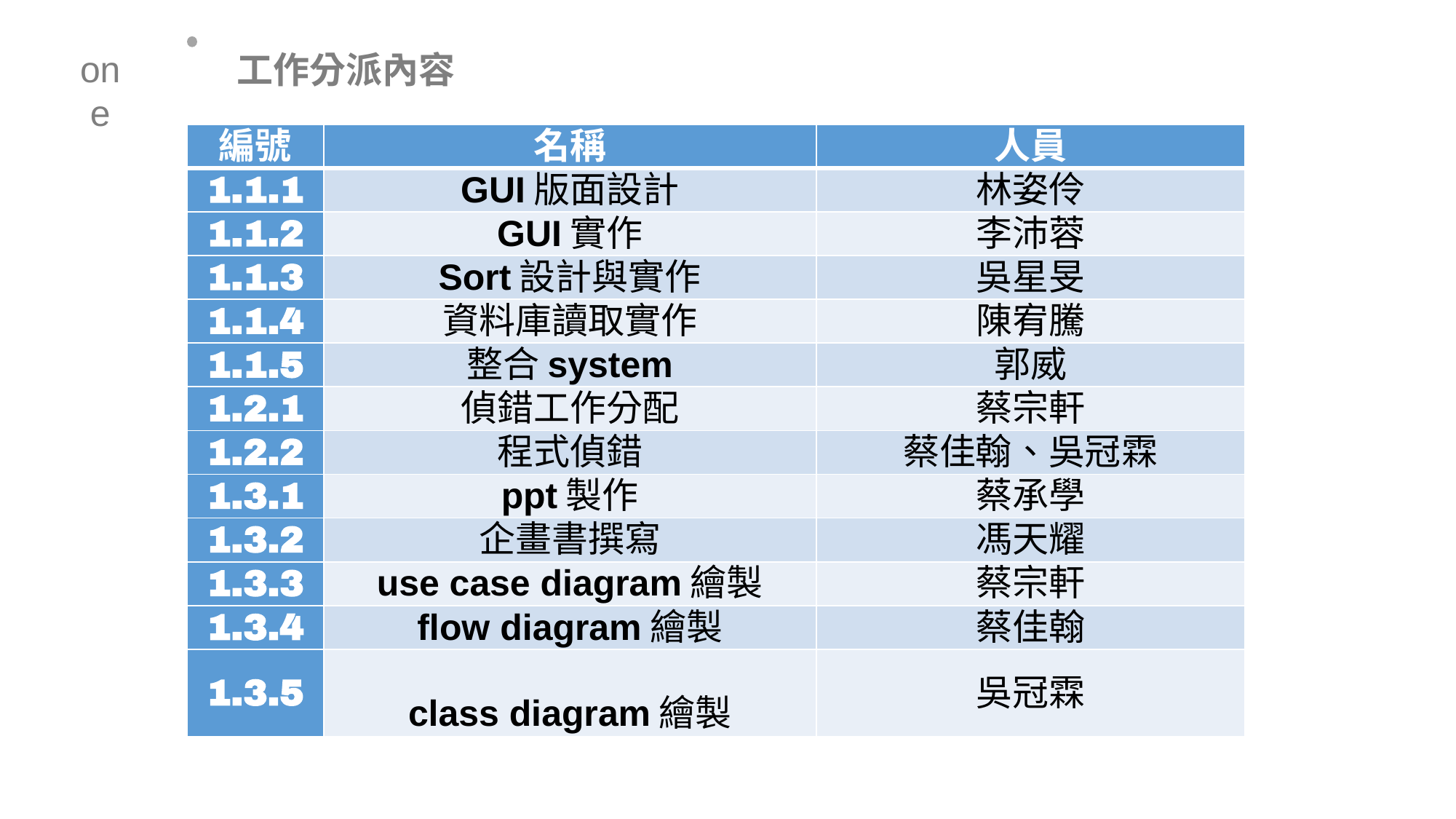

工作分派內容

one
| 編號 | 名稱 | 人員 |
| --- | --- | --- |
| 1.1.1 | GUI版面設計 | 林姿伶 |
| 1.1.2 | GUI實作 | 李沛蓉 |
| 1.1.3 | Sort設計與實作 | 吳星旻 |
| 1.1.4 | 資料庫讀取實作 | 陳宥騰 |
| 1.1.5 | 整合system | 郭威 |
| 1.2.1 | 偵錯工作分配 | 蔡宗軒 |
| 1.2.2 | 程式偵錯 | 蔡佳翰、吳冠霖 |
| 1.3.1 | ppt製作 | 蔡承學 |
| 1.3.2 | 企畫書撰寫 | 馮天耀 |
| 1.3.3 | use case diagram繪製 | 蔡宗軒 |
| 1.3.4 | flow diagram繪製 | 蔡佳翰 |
| 1.3.5 | class diagram繪製 | 吳冠霖 |